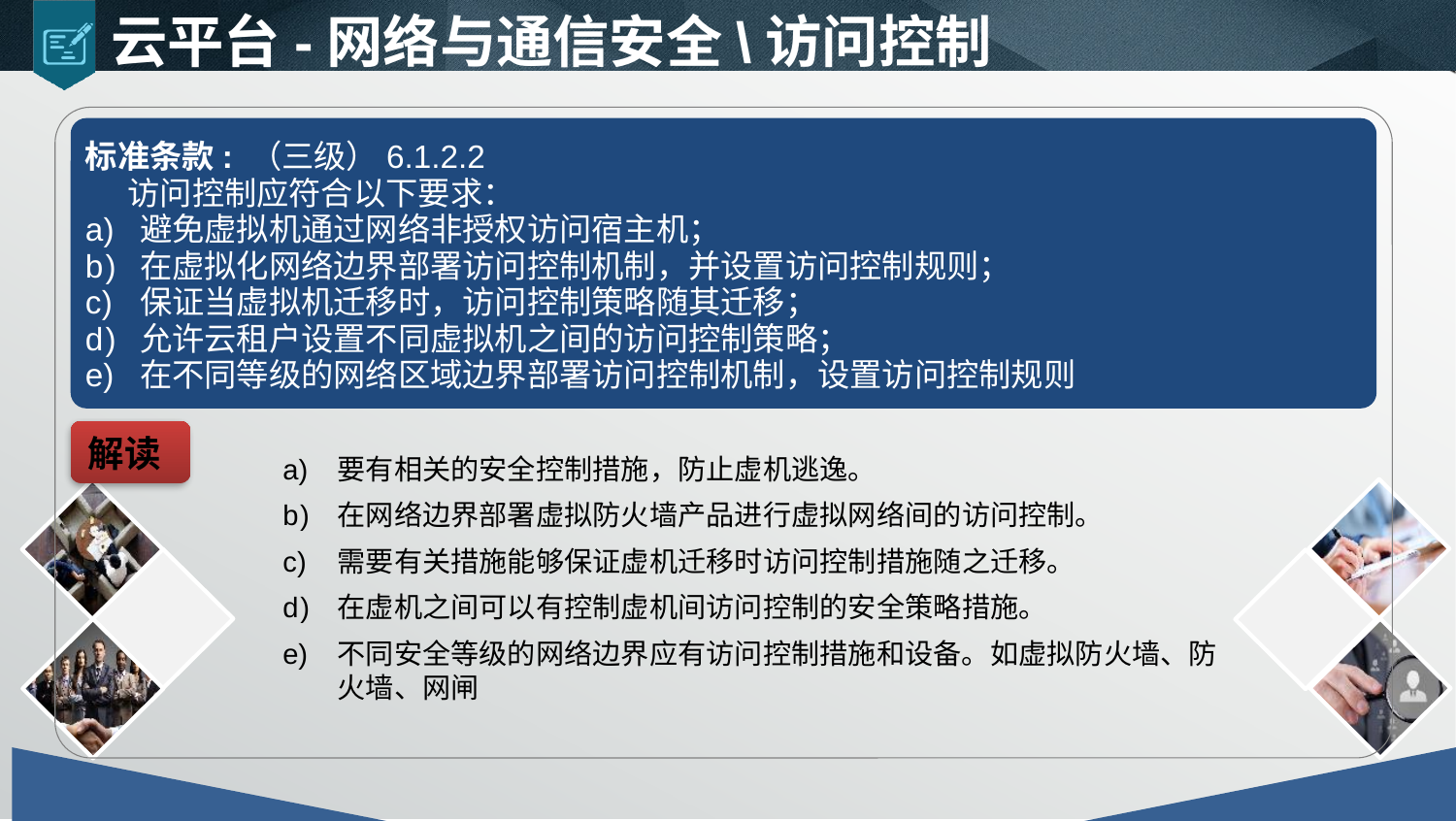

云平台-网络与通信安全\访问控制

标准条款: （三级）6.1.2.2
访问控制应符合以下要求：
避免虚拟机通过网络非授权访问宿主机；
在虚拟化网络边界部署访问控制机制，并设置访问控制规则；
保证当虚拟机迁移时，访问控制策略随其迁移；
允许云租户设置不同虚拟机之间的访问控制策略；
在不同等级的网络区域边界部署访问控制机制，设置访问控制规则
解读
要有相关的安全控制措施，防止虚机逃逸。
在网络边界部署虚拟防火墙产品进行虚拟网络间的访问控制。
需要有关措施能够保证虚机迁移时访问控制措施随之迁移。
在虚机之间可以有控制虚机间访问控制的安全策略措施。
不同安全等级的网络边界应有访问控制措施和设备。如虚拟防火墙、防火墙、网闸